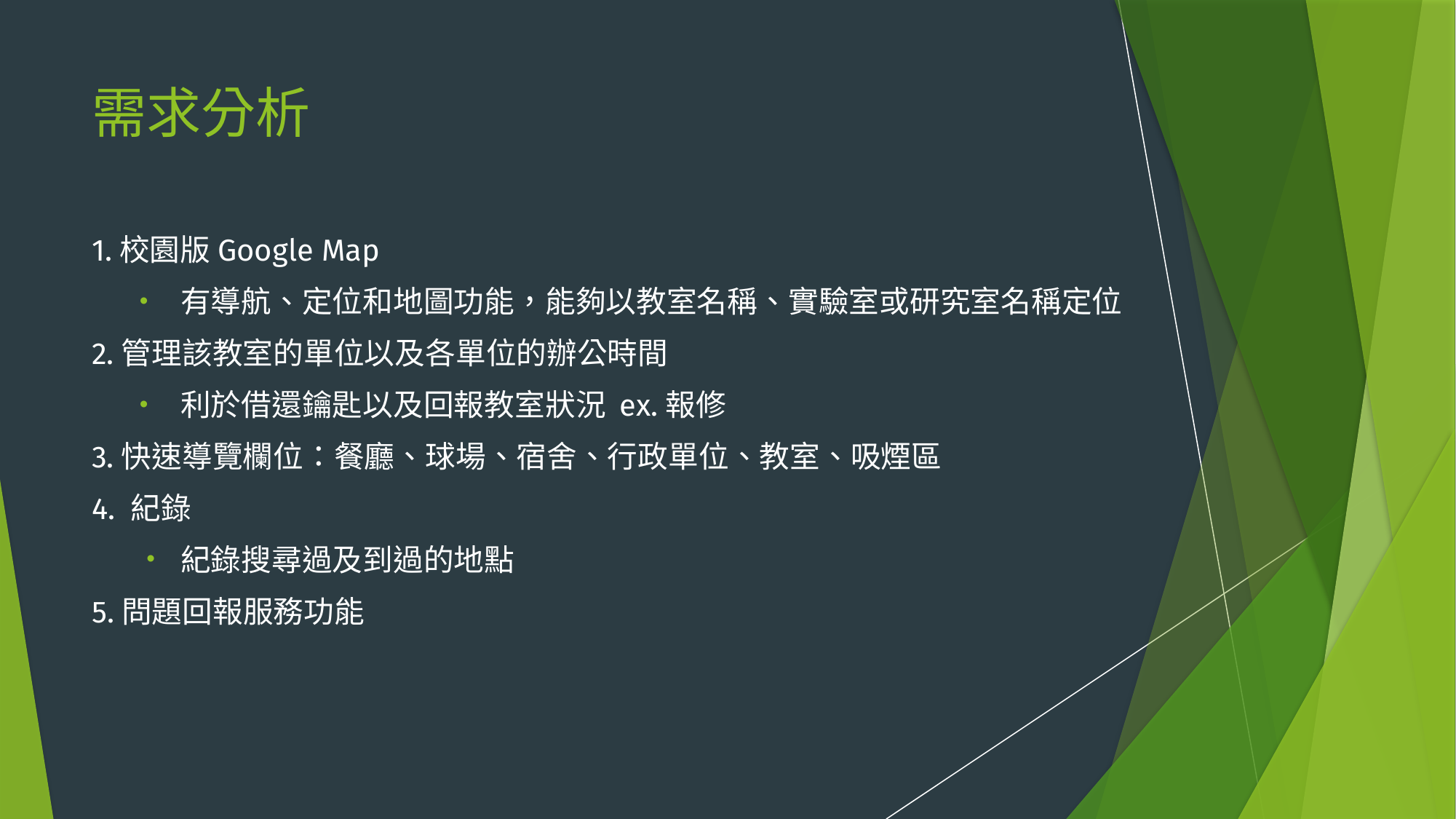

# 需求分析

1.校園版Google Map
有導航、定位和地圖功能，能夠以教室名稱、實驗室或研究室名稱定位
2.管理該教室的單位以及各單位的辦公時間
利於借還鑰匙以及回報教室狀況 ex.報修
3.快速導覽欄位：餐廳、球場、宿舍、行政單位、教室、吸煙區
4. 紀錄
紀錄搜尋過及到過的地點
5.問題回報服務功能